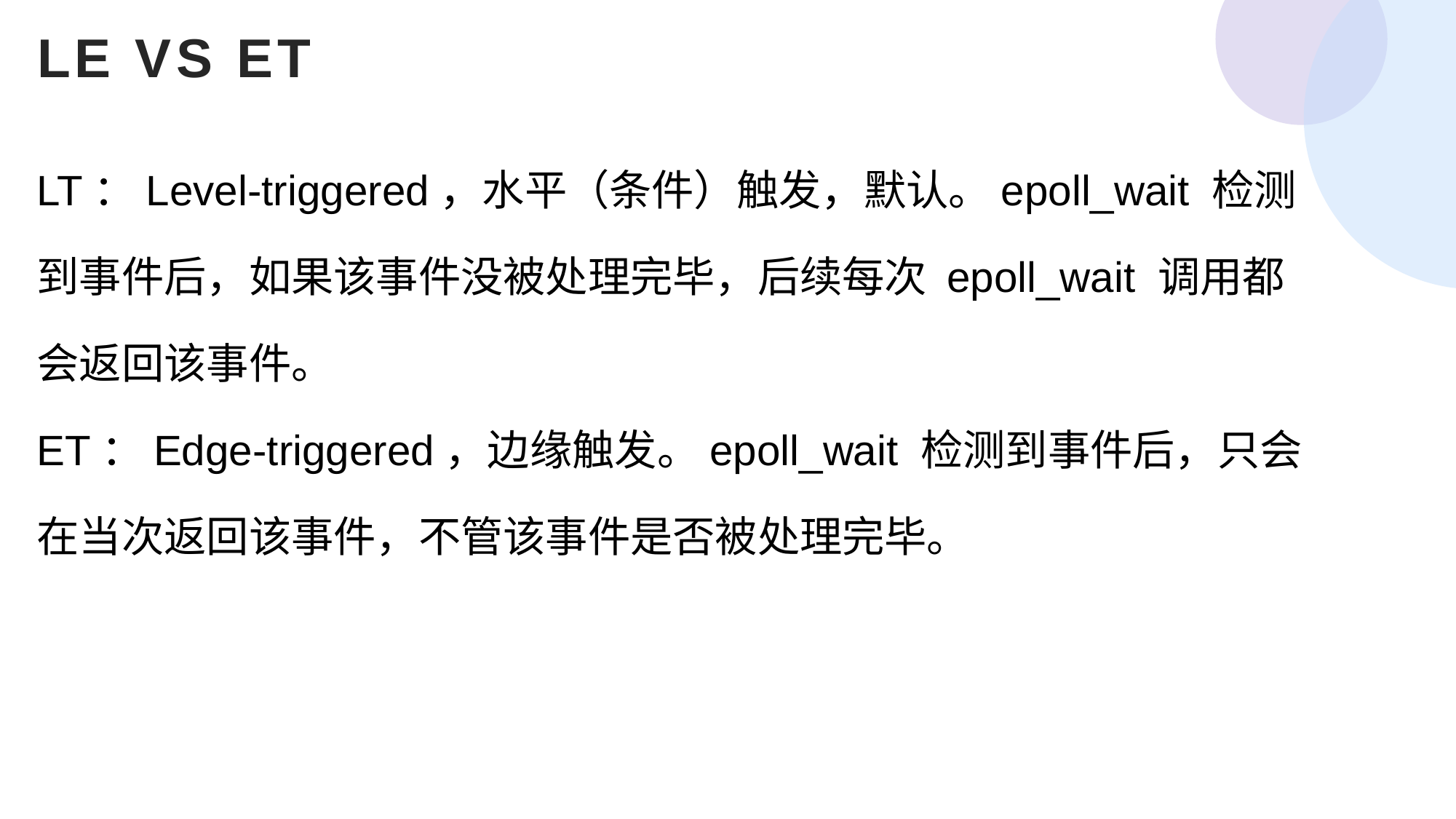

LE VS ET
LT：Level-triggered，水平（条件）触发，默认。epoll_wait 检测到事件后，如果该事件没被处理完毕，后续每次 epoll_wait 调用都会返回该事件。
ET：Edge-triggered，边缘触发。epoll_wait 检测到事件后，只会在当次返回该事件，不管该事件是否被处理完毕。